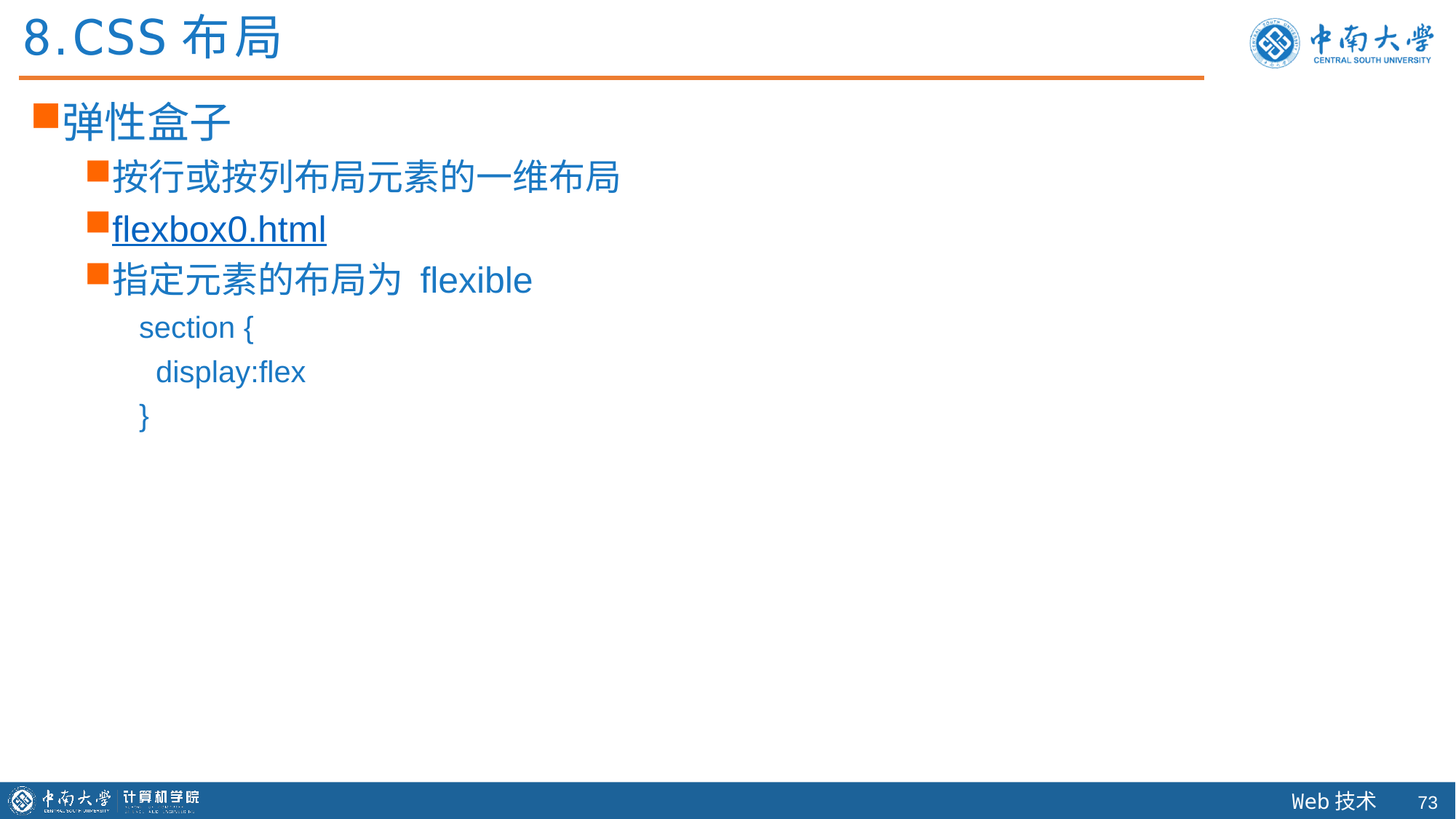

8.CSS布局

弹性盒子
按行或按列布局元素的一维布局
flexbox0.html
指定元素的布局为 flexible
section {
  display:flex
}

73